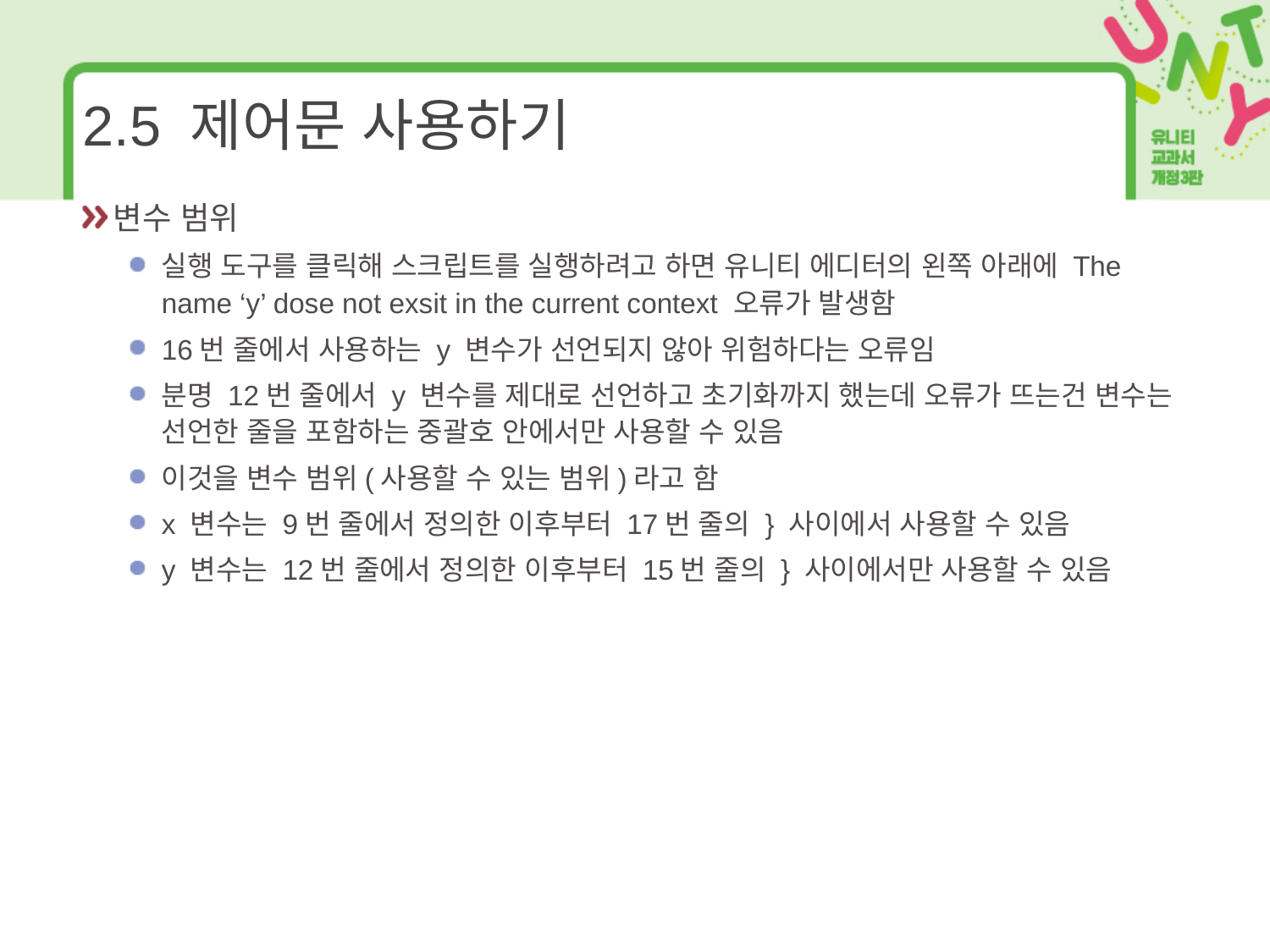

# 2.5 제어문 사용하기
변수 범위
실행 도구를 클릭해 스크립트를 실행하려고 하면 유니티 에디터의 왼쪽 아래에 The name ‘y’ dose not exsit in the current context 오류가 발생함
16번 줄에서 사용하는 y 변수가 선언되지 않아 위험하다는 오류임
분명 12번 줄에서 y 변수를 제대로 선언하고 초기화까지 했는데 오류가 뜨는건 변수는 선언한 줄을 포함하는 중괄호 안에서만 사용할 수 있음
이것을 변수 범위(사용할 수 있는 범위)라고 함
x 변수는 9번 줄에서 정의한 이후부터 17번 줄의 } 사이에서 사용할 수 있음
y 변수는 12번 줄에서 정의한 이후부터 15번 줄의 } 사이에서만 사용할 수 있음